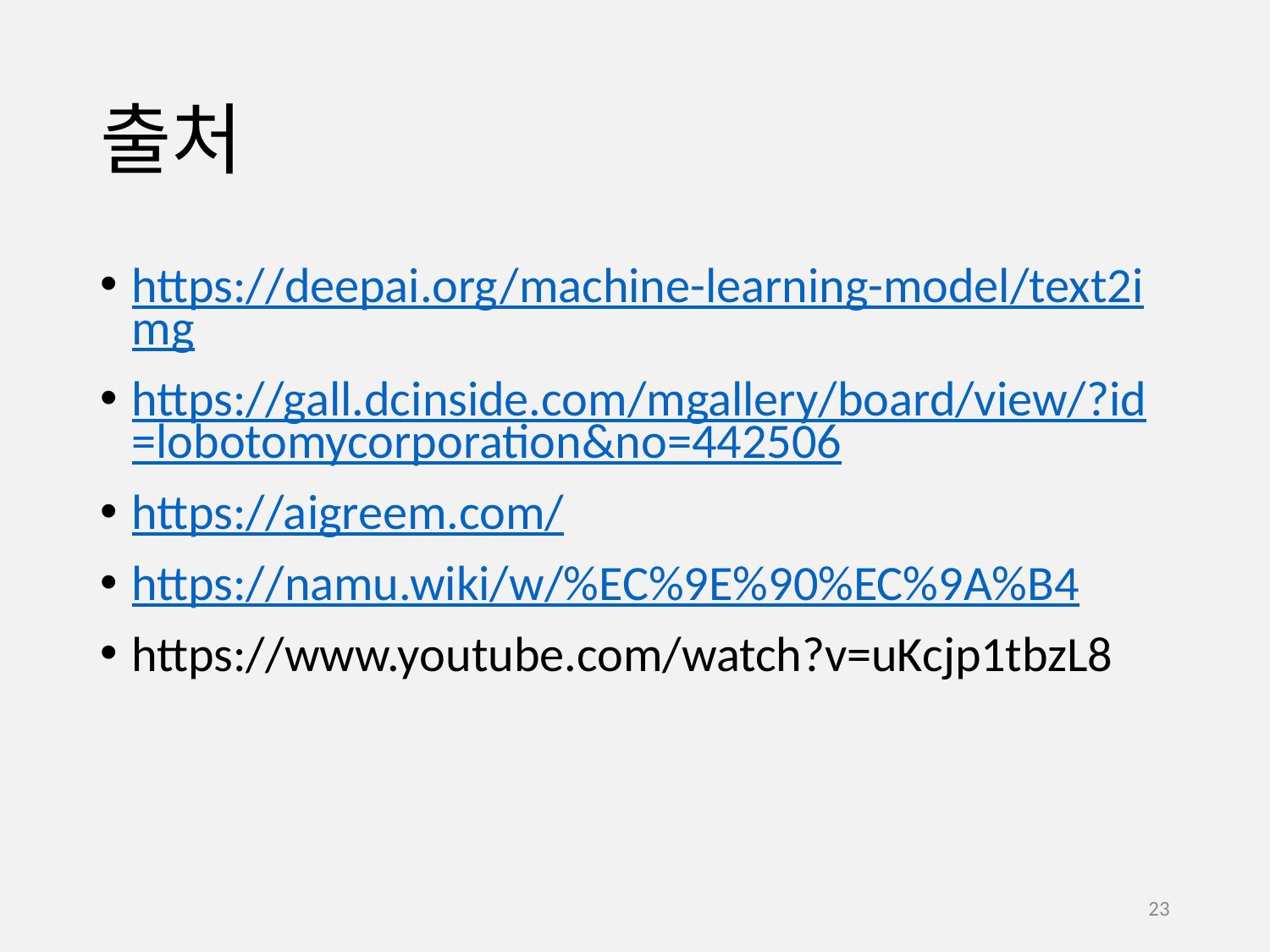

# 출처
https://deepai.org/machine-learning-model/text2img
https://gall.dcinside.com/mgallery/board/view/?id=lobotomycorporation&no=442506
https://aigreem.com/
https://namu.wiki/w/%EC%9E%90%EC%9A%B4
https://www.youtube.com/watch?v=uKcjp1tbzL8

23